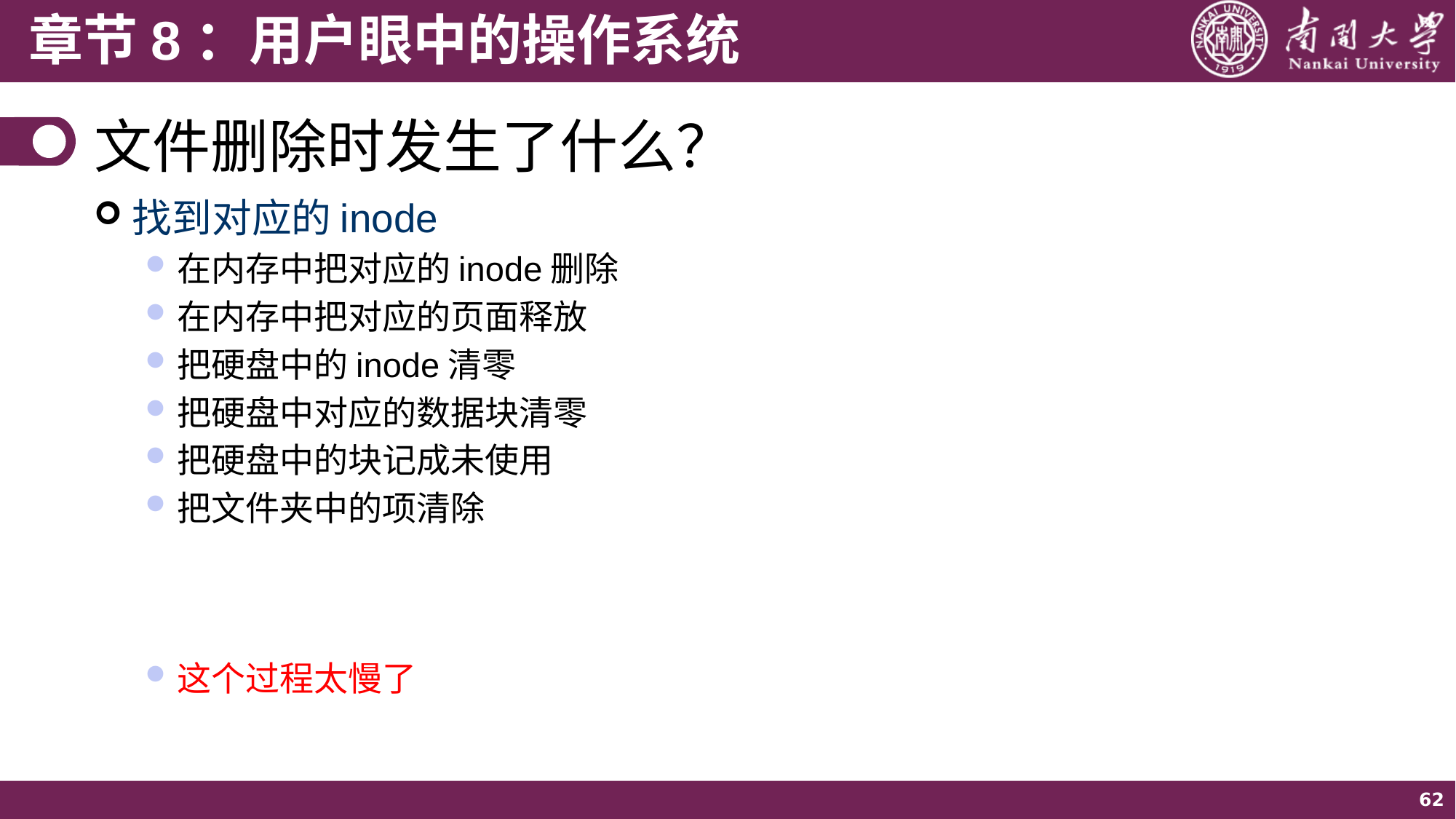

# 文件删除时发生了什么？
找到对应的inode
在内存中把对应的inode删除
在内存中把对应的页面释放
把硬盘中的inode清零
把硬盘中对应的数据块清零
把硬盘中的块记成未使用
把文件夹中的项清除

这个过程太慢了
62